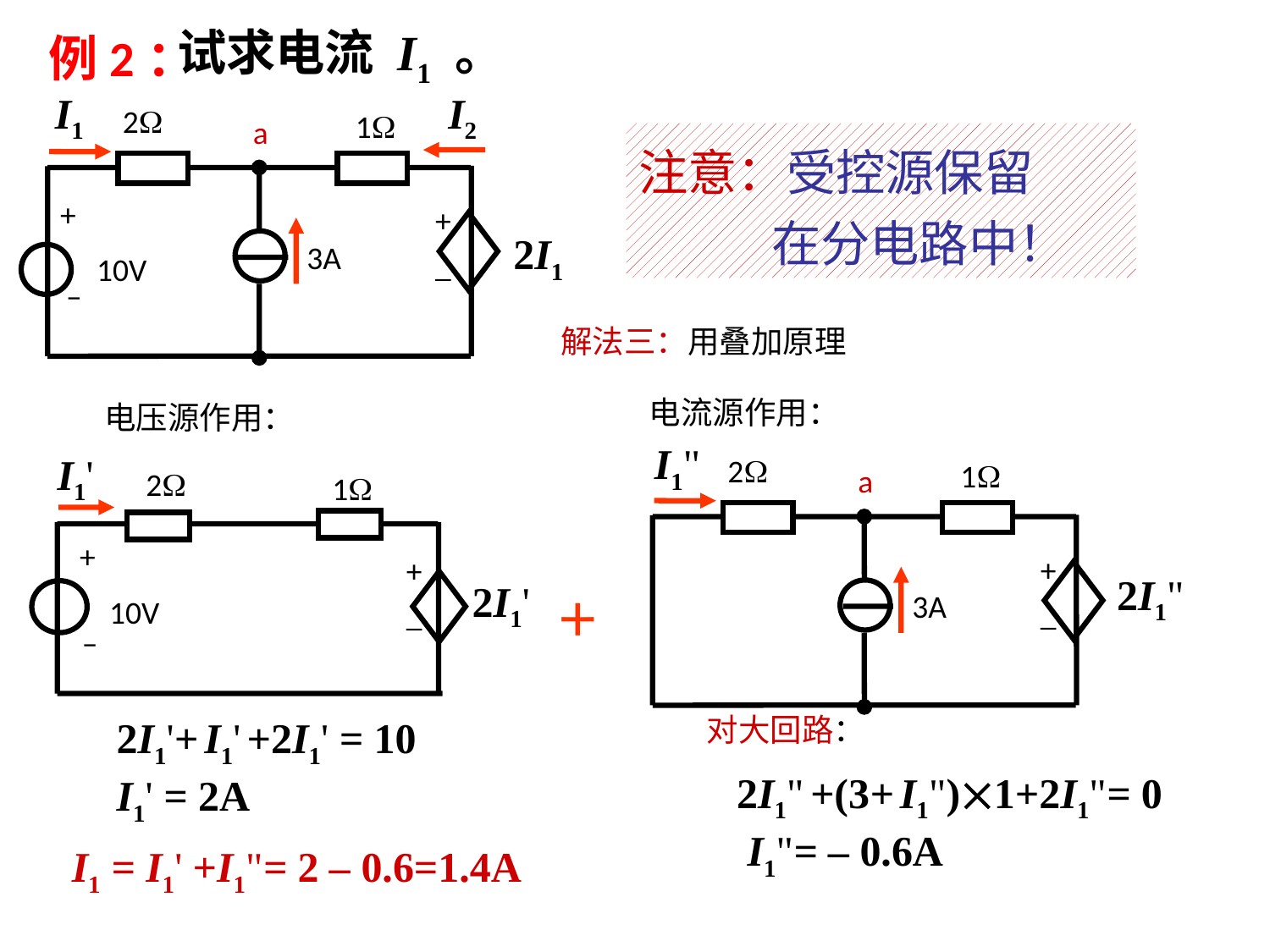

试求电流 I1 。
例2：
I1
I2
2Ω
1Ω
a

+
+
_

2I1
3A

10V

–

注意：受控源保留
           在分电路中！
解法三：用叠加原理
电流源作用：
电压源作用：
I1"
2Ω
1Ω
a

+
_
2I1"

3A

I1'
2Ω
1Ω

+
+
_

2I1'
10V

–

+
对大回路：
2I1'+ I1' +2I1' = 10
I1' = 2A
2I1" +(3+ I1")×1+2I1"= 0
 I1"= – 0.6A
I1 = I1' +I1"= 2 – 0.6=1.4A